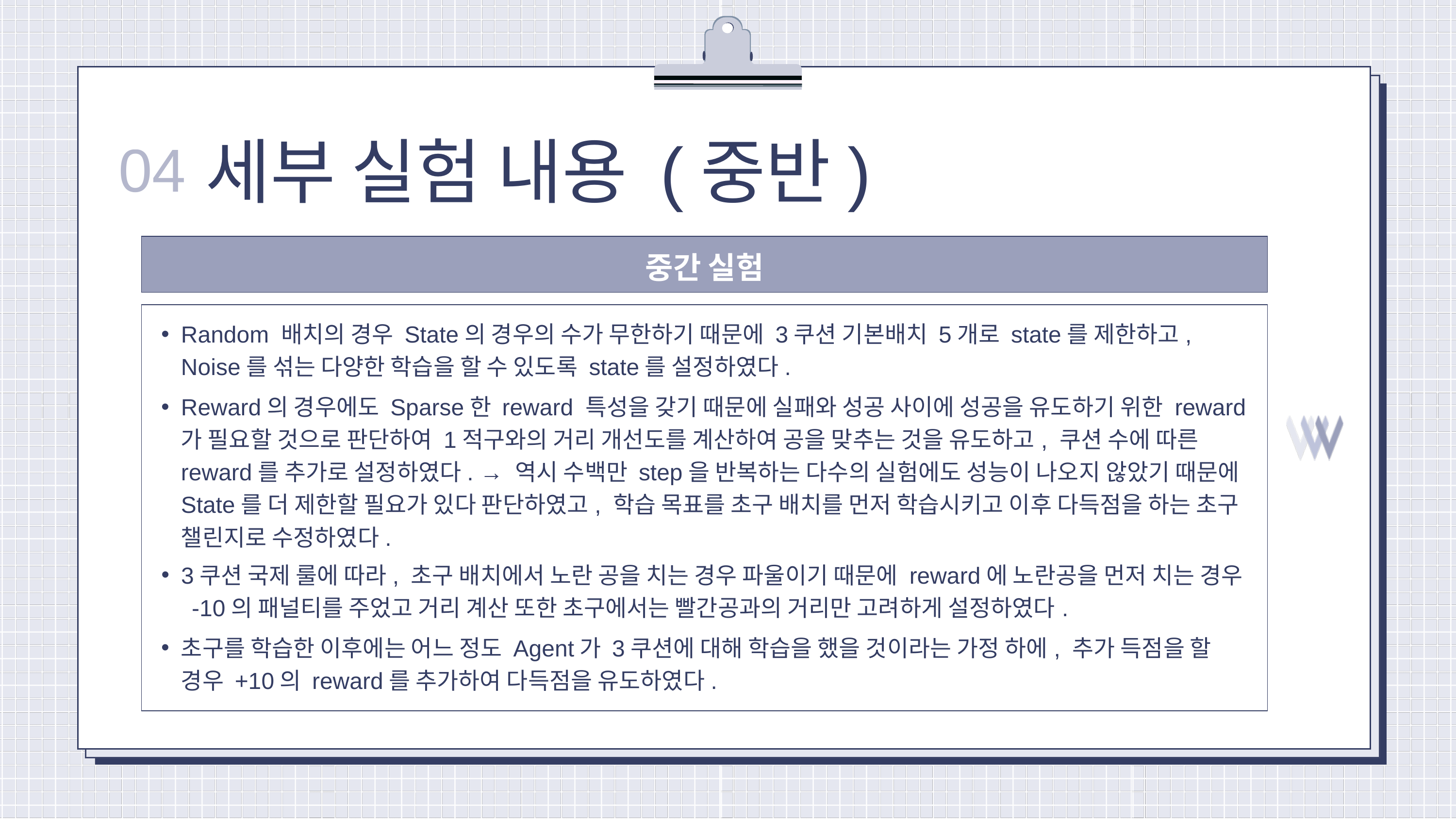

세부 실험 내용 (중반)
04

중간 실험

Random 배치의 경우 State의 경우의 수가 무한하기 때문에 3쿠션 기본배치 5개로 state를 제한하고, Noise를 섞는 다양한 학습을 할 수 있도록 state를 설정하였다.
Reward의 경우에도 Sparse한 reward 특성을 갖기 때문에 실패와 성공 사이에 성공을 유도하기 위한 reward가 필요할 것으로 판단하여 1적구와의 거리 개선도를 계산하여 공을 맞추는 것을 유도하고, 쿠션 수에 따른 reward를 추가로 설정하였다. → 역시 수백만 step을 반복하는 다수의 실험에도 성능이 나오지 않았기 때문에 State를 더 제한할 필요가 있다 판단하였고, 학습 목표를 초구 배치를 먼저 학습시키고 이후 다득점을 하는 초구 챌린지로 수정하였다.

3쿠션 국제 룰에 따라, 초구 배치에서 노란 공을 치는 경우 파울이기 때문에 reward에 노란공을 먼저 치는 경우 -10의 패널티를 주었고 거리 계산 또한 초구에서는 빨간공과의 거리만 고려하게 설정하였다.
초구를 학습한 이후에는 어느 정도 Agent가 3쿠션에 대해 학습을 했을 것이라는 가정 하에, 추가 득점을 할 경우 +10의 reward를 추가하여 다득점을 유도하였다.